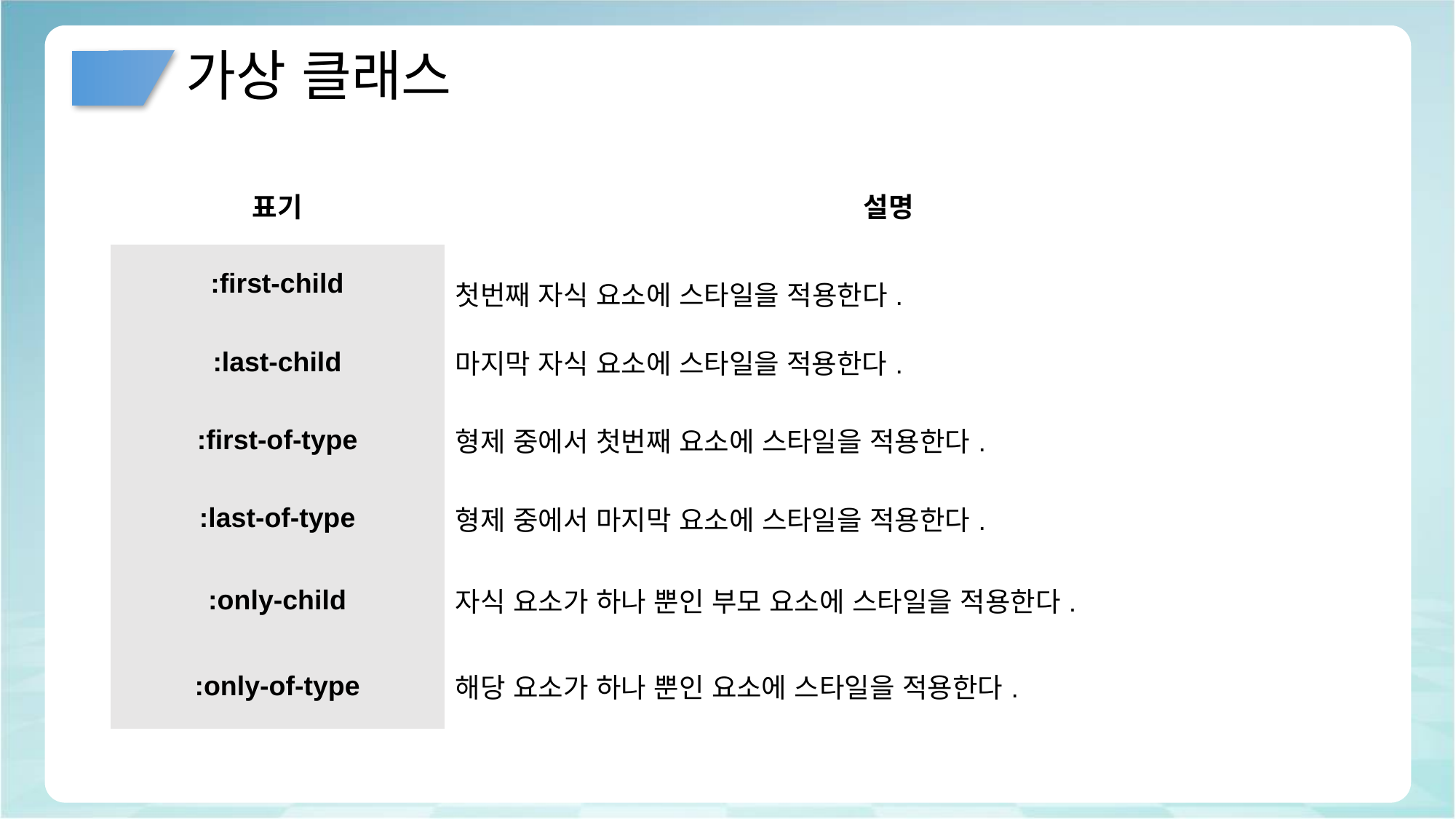

# 가상 클래스
| 표기 | 설명 |
| --- | --- |
| :first-child | 첫번째 자식 요소에 스타일을 적용한다. |
| :last-child | 마지막 자식 요소에 스타일을 적용한다. |
| :first-of-type | 형제 중에서 첫번째 요소에 스타일을 적용한다. |
| :last-of-type | 형제 중에서 마지막 요소에 스타일을 적용한다. |
| :only-child | 자식 요소가 하나 뿐인 부모 요소에 스타일을 적용한다. |
| :only-of-type | 해당 요소가 하나 뿐인 요소에 스타일을 적용한다. |